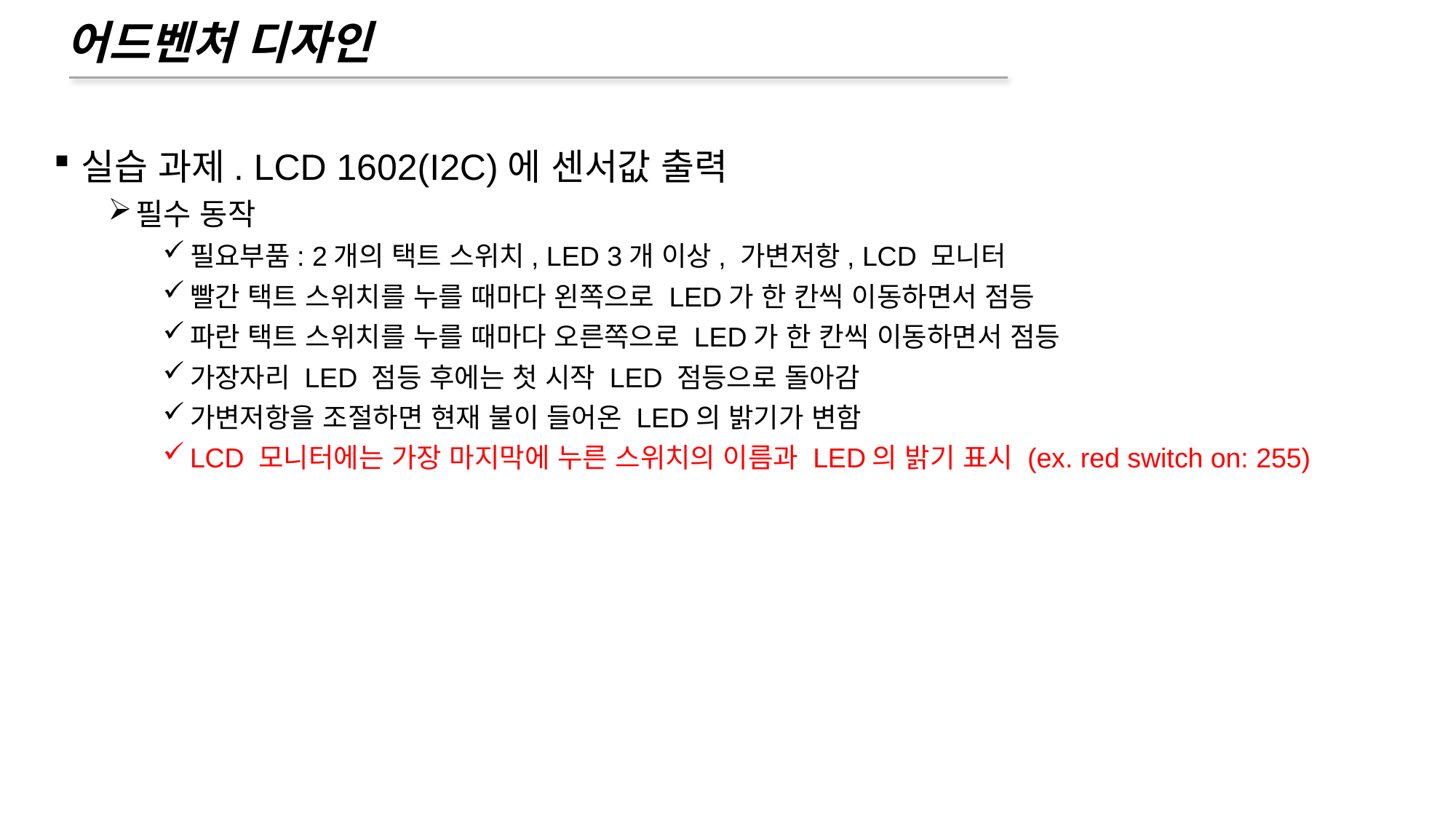

# 어드벤처 디자인
Fin 모드 설정
실습 과제. LCD 1602(I2C)에 센서값 출력
필수 동작
필요부품: 2개의 택트 스위치, LED 3개 이상, 가변저항, LCD 모니터
빨간 택트 스위치를 누를 때마다 왼쪽으로 LED가 한 칸씩 이동하면서 점등
파란 택트 스위치를 누를 때마다 오른쪽으로 LED가 한 칸씩 이동하면서 점등
가장자리 LED 점등 후에는 첫 시작 LED 점등으로 돌아감
가변저항을 조절하면 현재 불이 들어온 LED의 밝기가 변함
LCD 모니터에는 가장 마지막에 누른 스위치의 이름과 LED의 밝기 표시 (ex. red switch on: 255)

LED 불빛 출력 함수